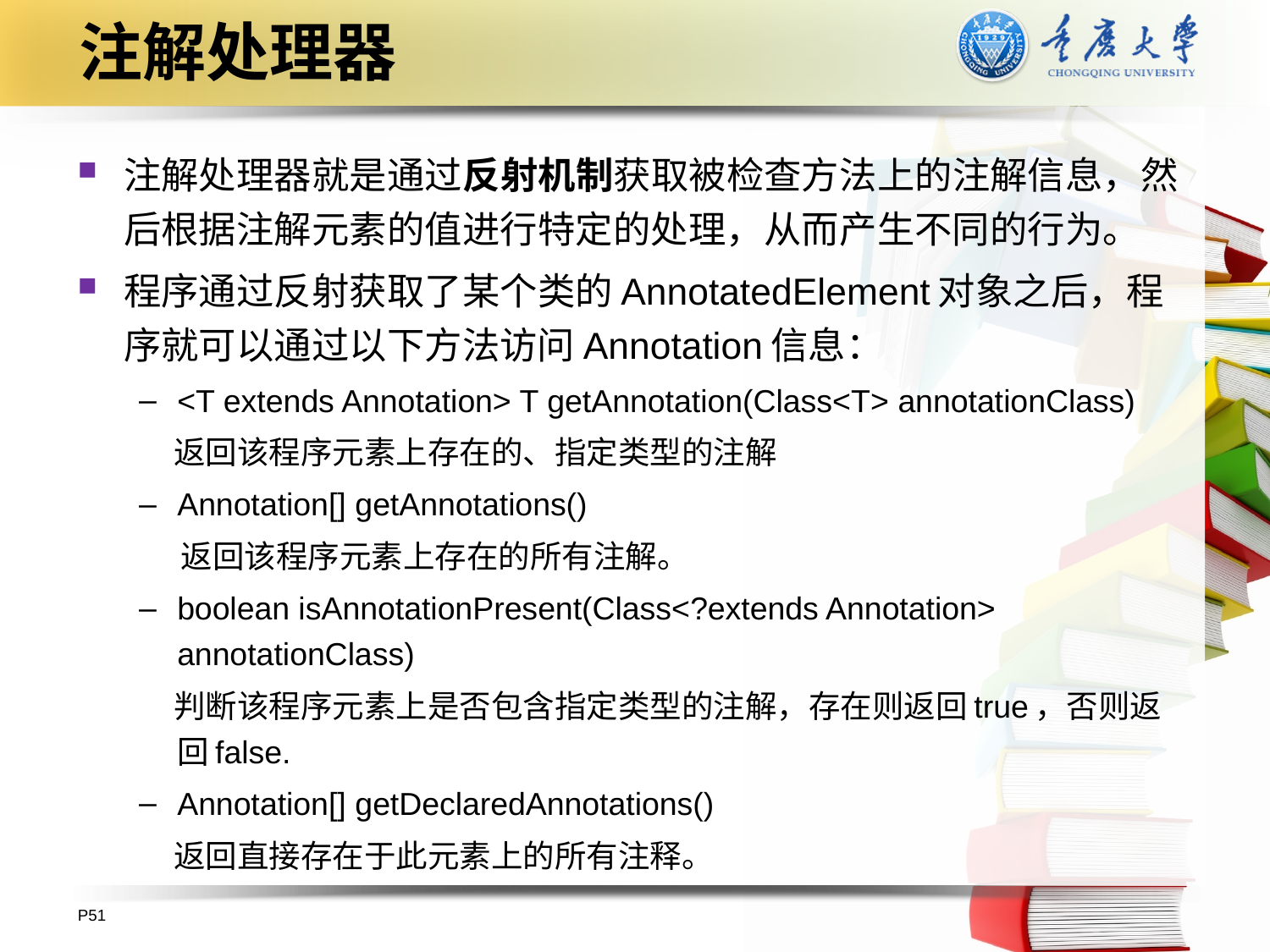

# 注解处理器
注解处理器就是通过反射机制获取被检查方法上的注解信息，然后根据注解元素的值进行特定的处理，从而产生不同的行为。
程序通过反射获取了某个类的AnnotatedElement对象之后，程序就可以通过以下方法访问Annotation信息：
<T extends Annotation> T getAnnotation(Class<T> annotationClass)
    返回该程序元素上存在的、指定类型的注解
Annotation[] getAnnotations()
     返回该程序元素上存在的所有注解。
boolean isAnnotationPresent(Class<?extends Annotation> annotationClass)
    判断该程序元素上是否包含指定类型的注解，存在则返回true，否则返回false.
Annotation[] getDeclaredAnnotations()
    返回直接存在于此元素上的所有注释。

P51